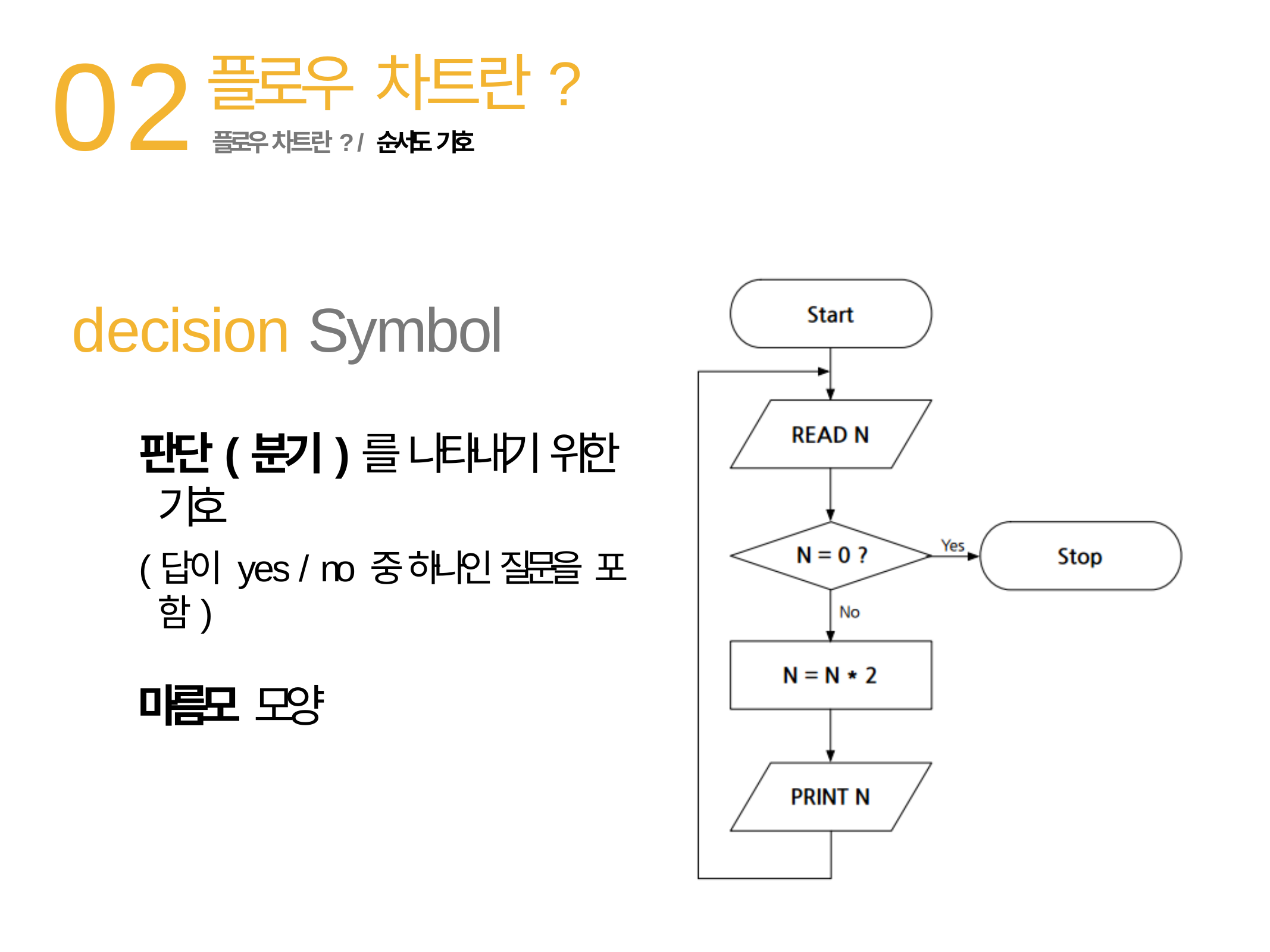

02
# 플로우 차트란?
플로우  차트란? / 순서도  기호

decision Symbol
판단(분기)를 나타내기  위한  기호
(답이 yes / no 중  하나인  질문을 포함)

마름모 모양